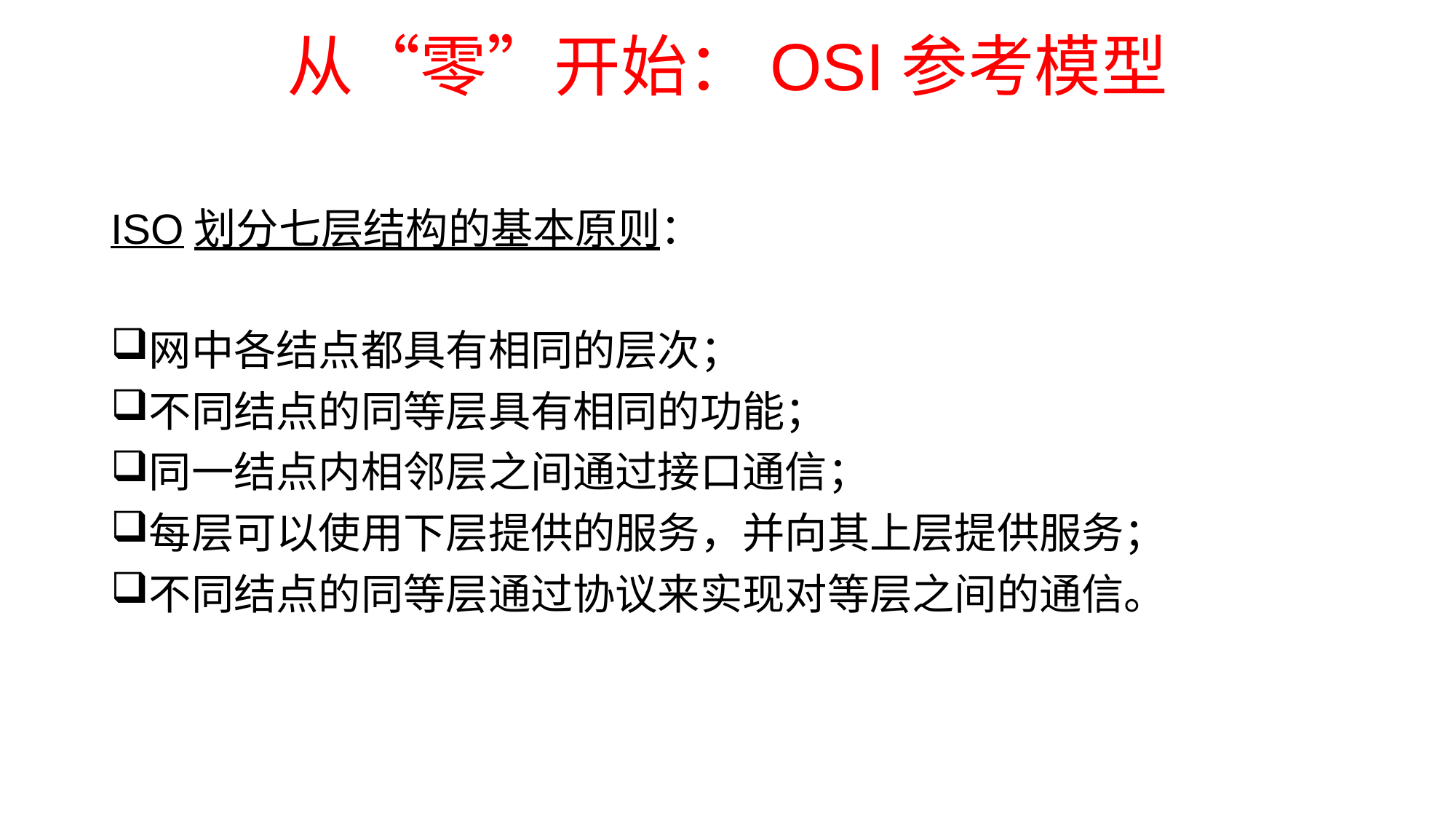

# 从“零”开始：OSI参考模型
ISO划分七层结构的基本原则：

网中各结点都具有相同的层次；
不同结点的同等层具有相同的功能；
同一结点内相邻层之间通过接口通信；
每层可以使用下层提供的服务，并向其上层提供服务；
不同结点的同等层通过协议来实现对等层之间的通信。